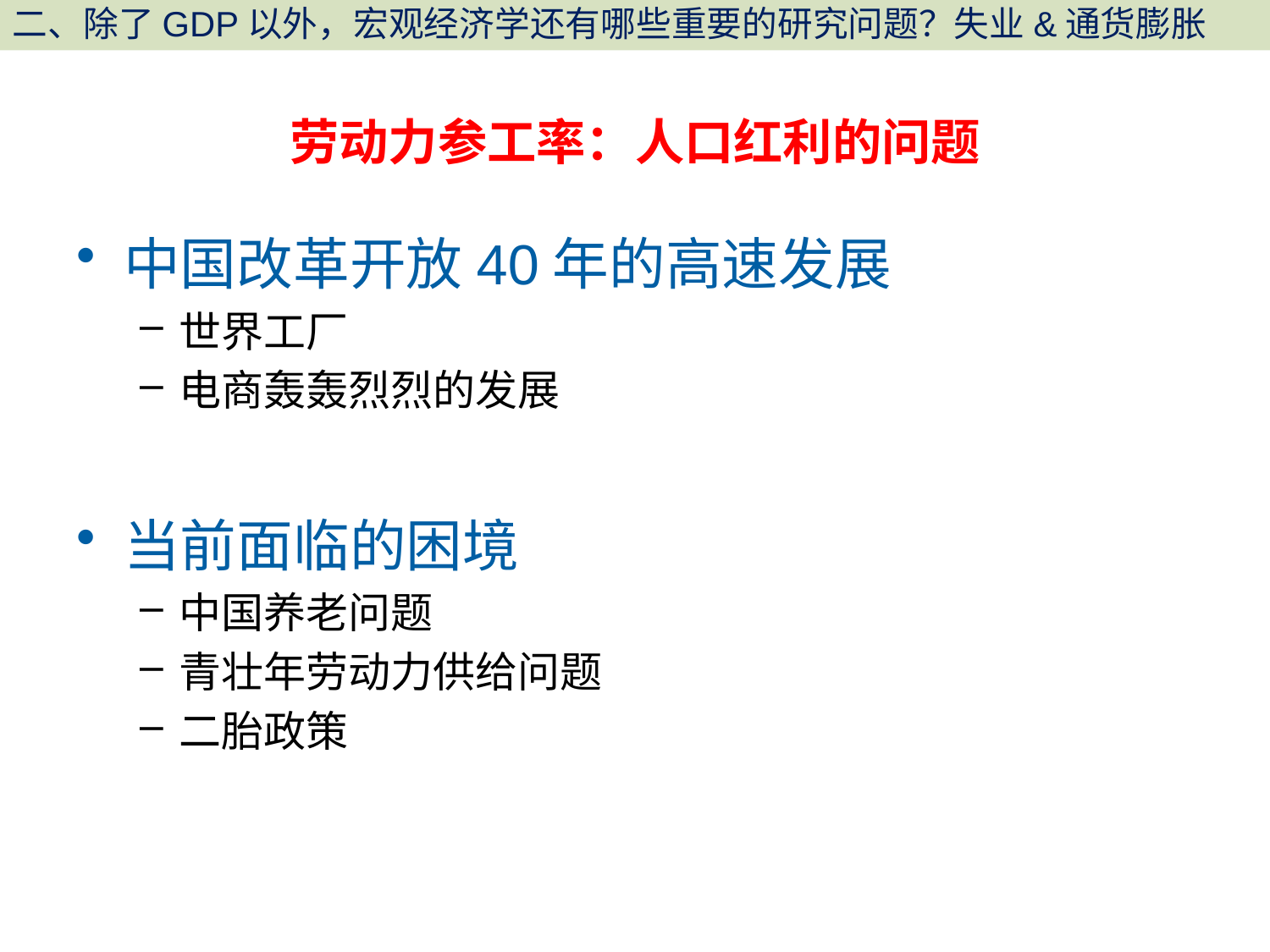

# 劳动力参工率：人口红利的问题
中国改革开放40年的高速发展
世界工厂
电商轰轰烈烈的发展

当前面临的困境
中国养老问题
青壮年劳动力供给问题
二胎政策